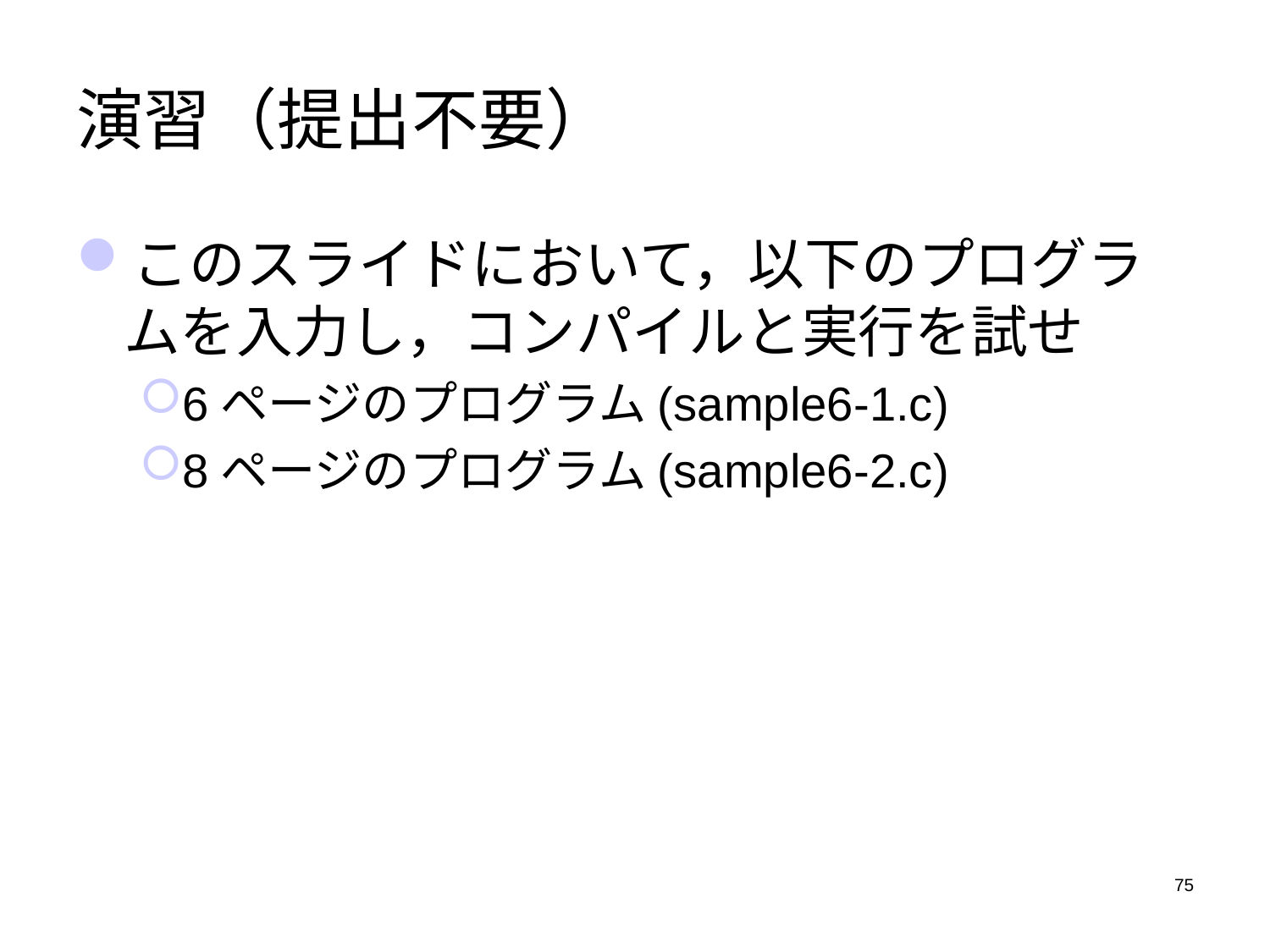

# 演習（提出不要）
このスライドにおいて，以下のプログラムを入力し，コンパイルと実行を試せ
6ページのプログラム(sample6-1.c)
8ページのプログラム(sample6-2.c)

75